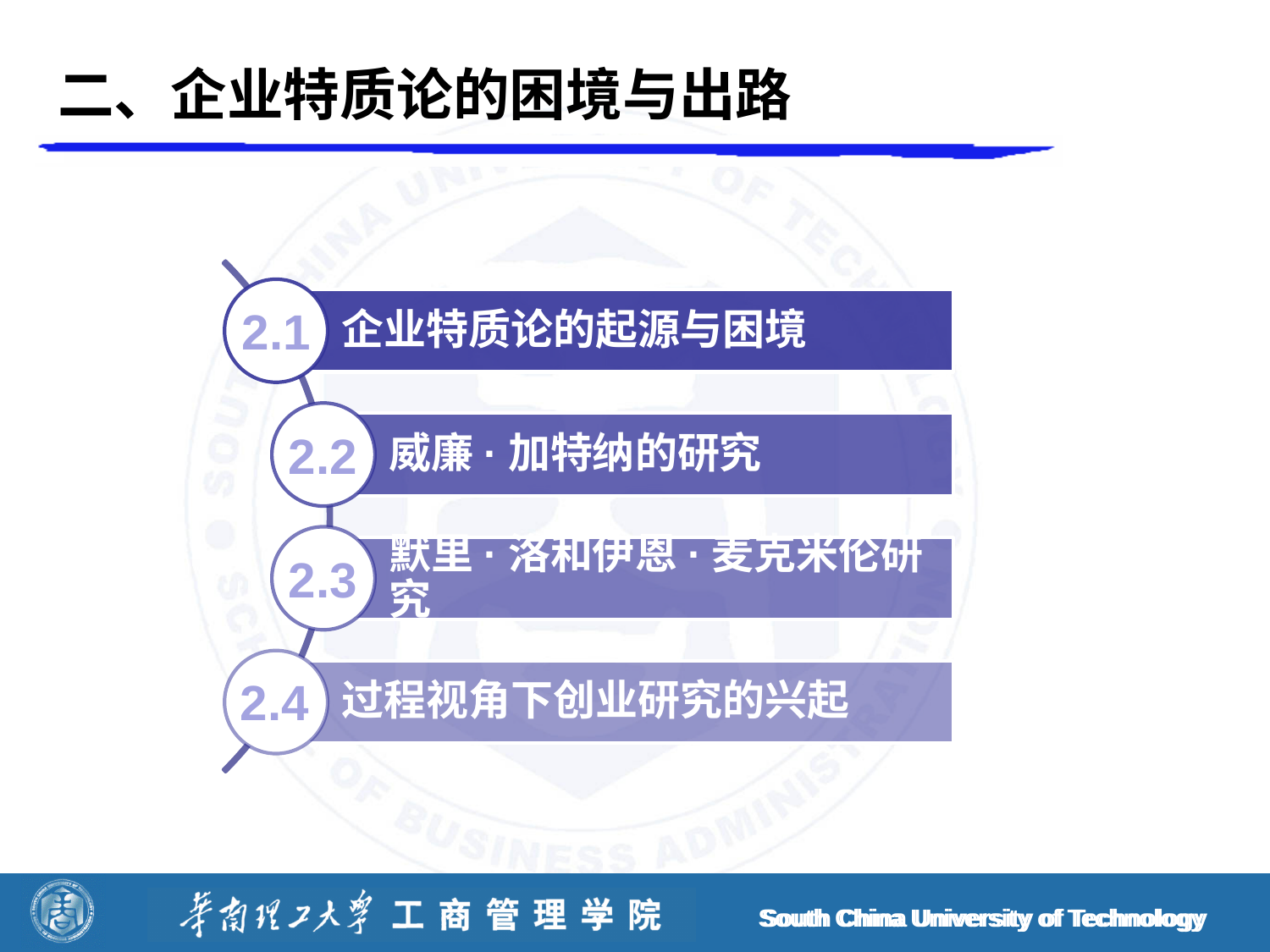

# 二、企业特质论的困境与出路
企业特质论的起源与困境
威廉·加特纳的研究
默里·洛和伊恩·麦克米伦研究
过程视角下创业研究的兴起
2.1
2.2
2.3
2.4
South China University of Technology
South China University of Technology